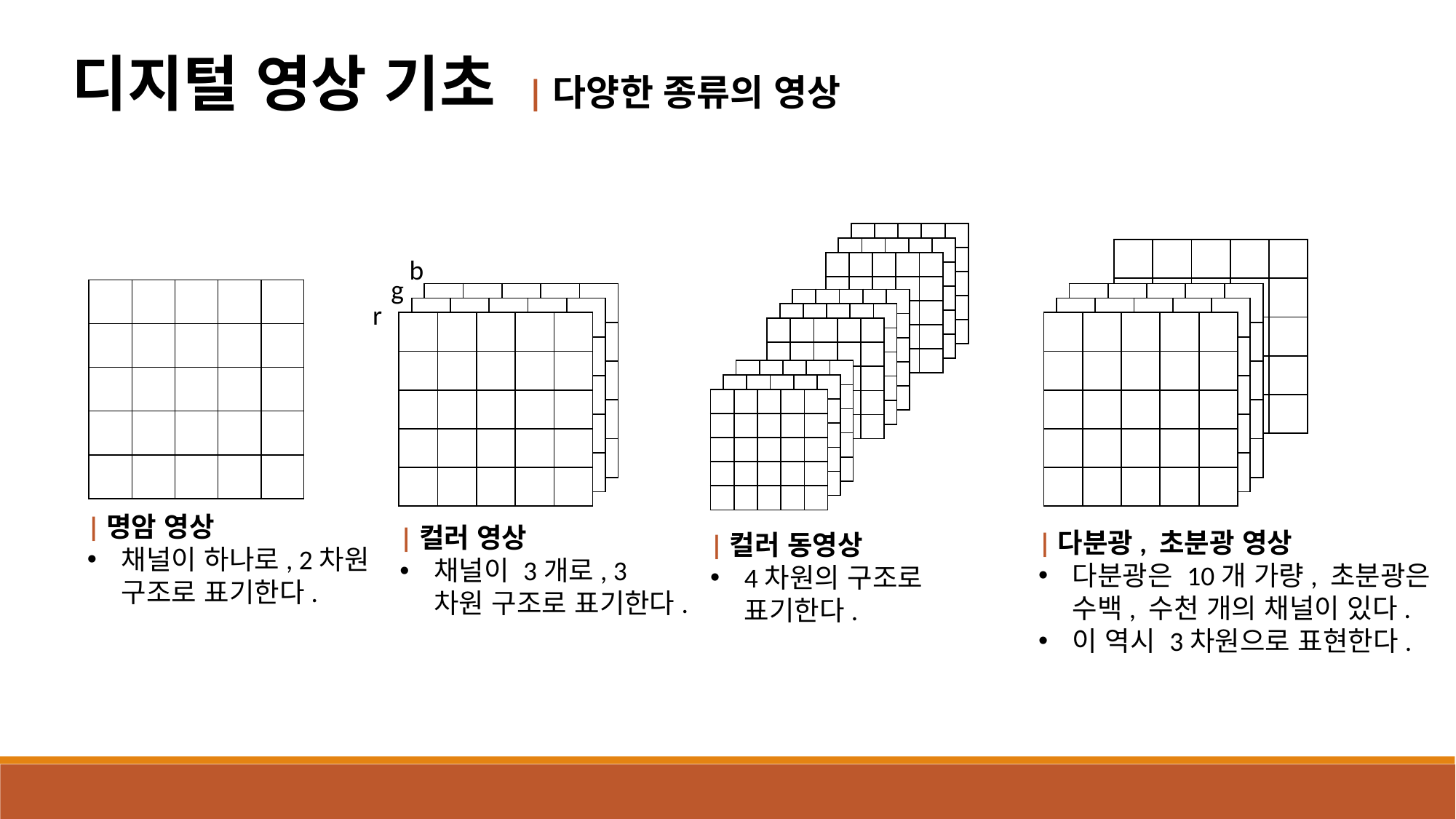

디지털 영상 기초 |다양한 종류의 영상
|  |  |  |  |  |
| --- | --- | --- | --- | --- |
|  |  |  |  |  |
|  |  |  |  |  |
|  |  |  |  |  |
|  |  |  |  |  |
|  |  |  |  |  |
| --- | --- | --- | --- | --- |
|  |  |  |  |  |
|  |  |  |  |  |
|  |  |  |  |  |
|  |  |  |  |  |
|  |  |  |  |  |
| --- | --- | --- | --- | --- |
|  |  |  |  |  |
|  |  |  |  |  |
|  |  |  |  |  |
|  |  |  |  |  |
b
|  |  |  |  |  |
| --- | --- | --- | --- | --- |
|  |  |  |  |  |
|  |  |  |  |  |
|  |  |  |  |  |
|  |  |  |  |  |
g
|  |  |  |  |  |
| --- | --- | --- | --- | --- |
|  |  |  |  |  |
|  |  |  |  |  |
|  |  |  |  |  |
|  |  |  |  |  |
|  |  |  |  |  |
| --- | --- | --- | --- | --- |
|  |  |  |  |  |
|  |  |  |  |  |
|  |  |  |  |  |
|  |  |  |  |  |
|  |  |  |  |  |
| --- | --- | --- | --- | --- |
|  |  |  |  |  |
|  |  |  |  |  |
|  |  |  |  |  |
|  |  |  |  |  |
|  |  |  |  |  |
| --- | --- | --- | --- | --- |
|  |  |  |  |  |
|  |  |  |  |  |
|  |  |  |  |  |
|  |  |  |  |  |
r
|  |  |  |  |  |
| --- | --- | --- | --- | --- |
|  |  |  |  |  |
|  |  |  |  |  |
|  |  |  |  |  |
|  |  |  |  |  |
|  |  |  |  |  |
| --- | --- | --- | --- | --- |
|  |  |  |  |  |
|  |  |  |  |  |
|  |  |  |  |  |
|  |  |  |  |  |
|  |  |  |  |  |
| --- | --- | --- | --- | --- |
|  |  |  |  |  |
|  |  |  |  |  |
|  |  |  |  |  |
|  |  |  |  |  |
|  |  |  |  |  |
| --- | --- | --- | --- | --- |
|  |  |  |  |  |
|  |  |  |  |  |
|  |  |  |  |  |
|  |  |  |  |  |
|  |  |  |  |  |
| --- | --- | --- | --- | --- |
|  |  |  |  |  |
|  |  |  |  |  |
|  |  |  |  |  |
|  |  |  |  |  |
|  |  |  |  |  |
| --- | --- | --- | --- | --- |
|  |  |  |  |  |
|  |  |  |  |  |
|  |  |  |  |  |
|  |  |  |  |  |
|  |  |  |  |  |
| --- | --- | --- | --- | --- |
|  |  |  |  |  |
|  |  |  |  |  |
|  |  |  |  |  |
|  |  |  |  |  |
|  |  |  |  |  |
| --- | --- | --- | --- | --- |
|  |  |  |  |  |
|  |  |  |  |  |
|  |  |  |  |  |
|  |  |  |  |  |
|  |  |  |  |  |
| --- | --- | --- | --- | --- |
|  |  |  |  |  |
|  |  |  |  |  |
|  |  |  |  |  |
|  |  |  |  |  |
|명암 영상
채널이 하나로, 2차원 구조로 표기한다.
|컬러 영상
채널이 3개로, 3차원 구조로 표기한다.
|다분광, 초분광 영상
다분광은 10개 가량, 초분광은 수백, 수천 개의 채널이 있다.
이 역시 3차원으로 표현한다.
|컬러 동영상
4차원의 구조로 표기한다.